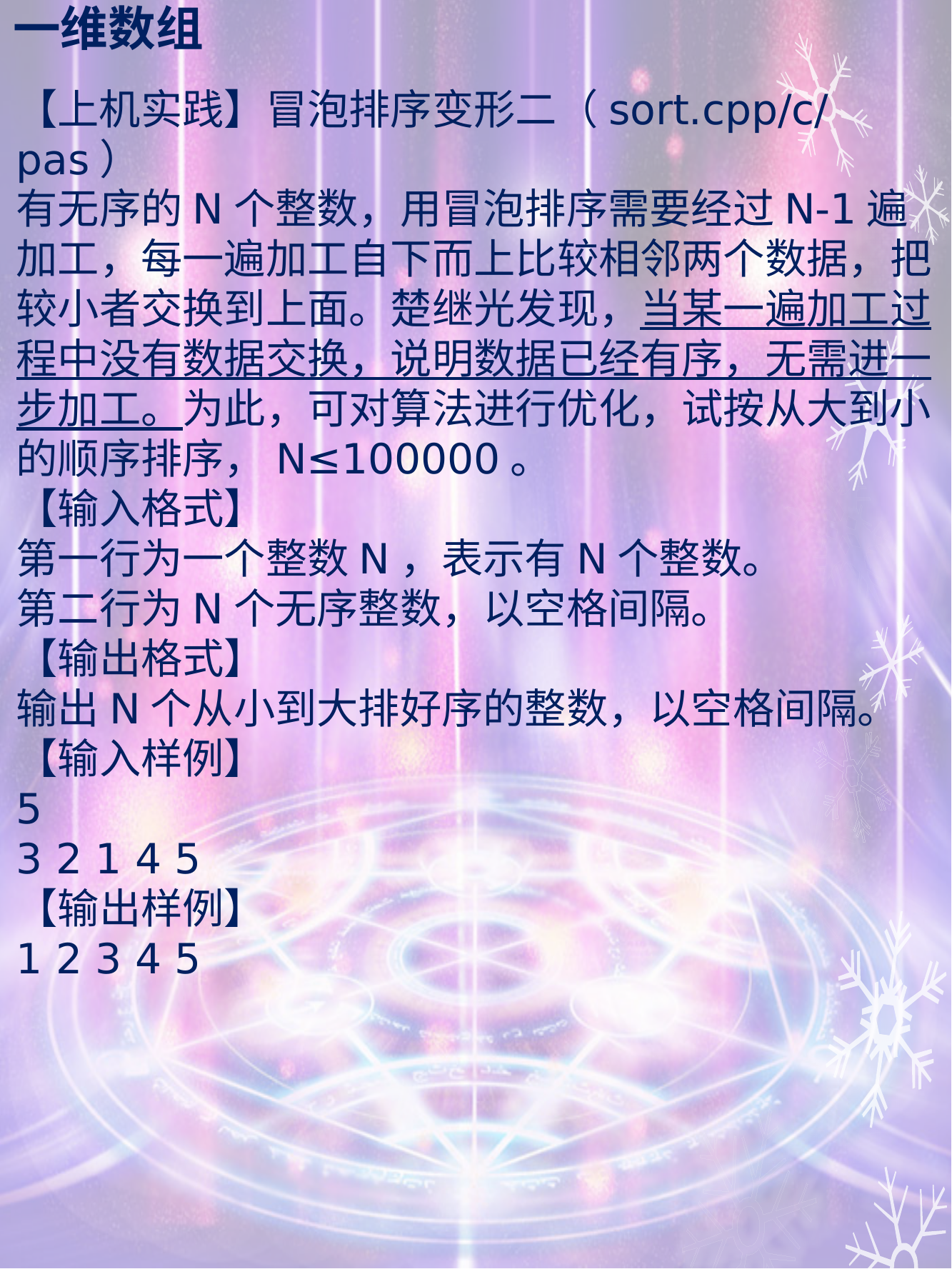

# 一维数组
【上机实践】冒泡排序变形二（sort.cpp/c/pas）
有无序的N个整数，用冒泡排序需要经过N-1遍加工，每一遍加工自下而上比较相邻两个数据，把较小者交换到上面。楚继光发现，当某一遍加工过程中没有数据交换，说明数据已经有序，无需进一步加工。为此，可对算法进行优化，试按从大到小的顺序排序，N≤100000。
【输入格式】
第一行为一个整数N，表示有N个整数。
第二行为N个无序整数，以空格间隔。
【输出格式】
输出N个从小到大排好序的整数，以空格间隔。
【输入样例】
5
3 2 1 4 5
【输出样例】
1 2 3 4 5